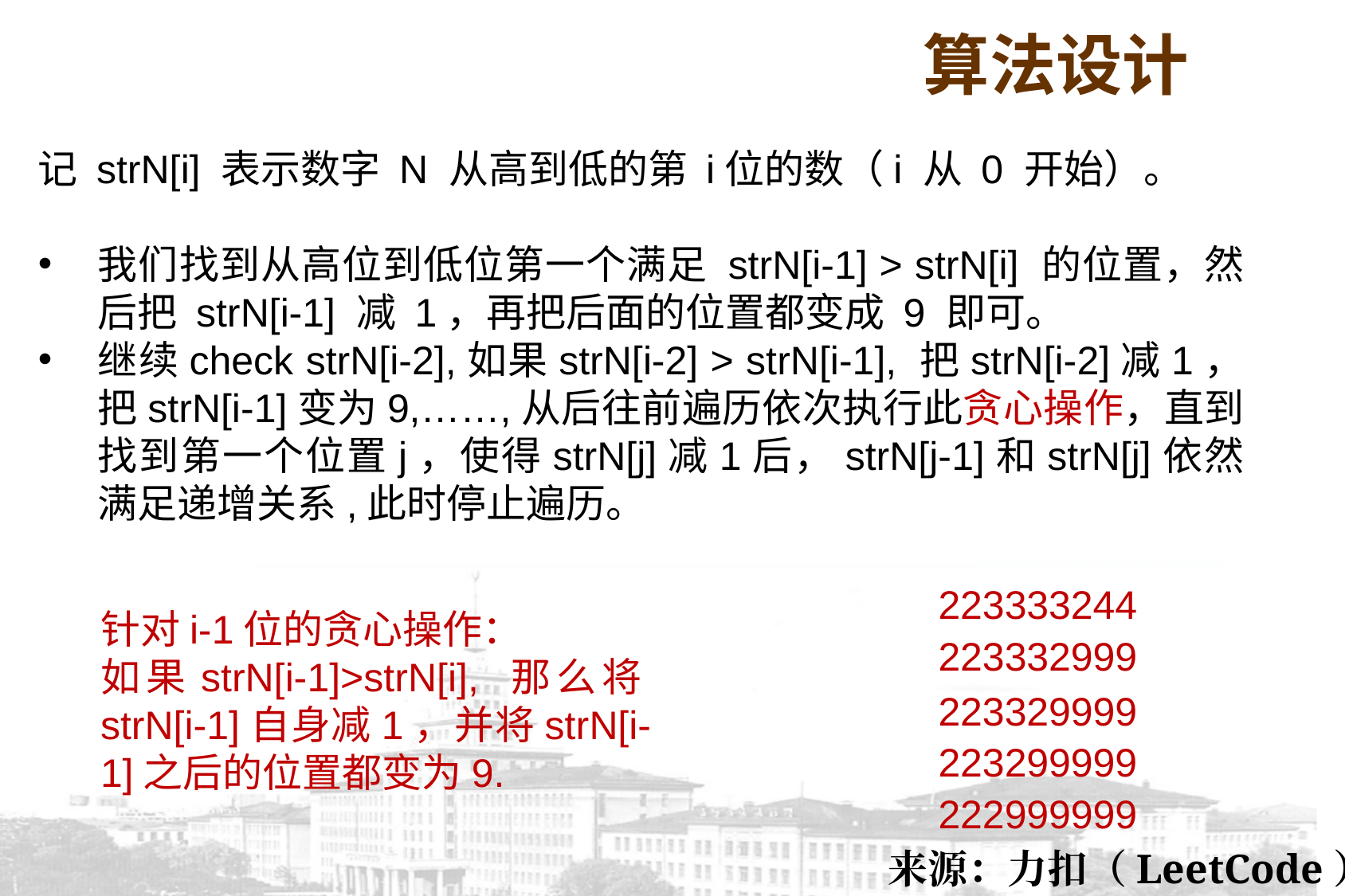

算法设计
记 strN[i] 表示数字 N 从高到低的第 i位的数（i 从 0 开始）。

我们找到从高位到低位第一个满足 strN[i-1] > strN[i] 的位置，然后把 strN[i-1] 减 1，再把后面的位置都变成 9 即可。
继续check strN[i-2],如果strN[i-2] > strN[i-1], 把strN[i-2]减1，把strN[i-1]变为9,……,从后往前遍历依次执行此贪心操作，直到找到第一个位置j，使得strN[j]减1后，strN[j-1]和strN[j]依然满足递增关系,此时停止遍历。

223333244
针对i-1位的贪心操作：
如果strN[i-1]>strN[i], 那么将strN[i-1]自身减1，并将strN[i-1]之后的位置都变为9.
223332999
223329999
223299999
222999999
来源：力扣（LeetCode）